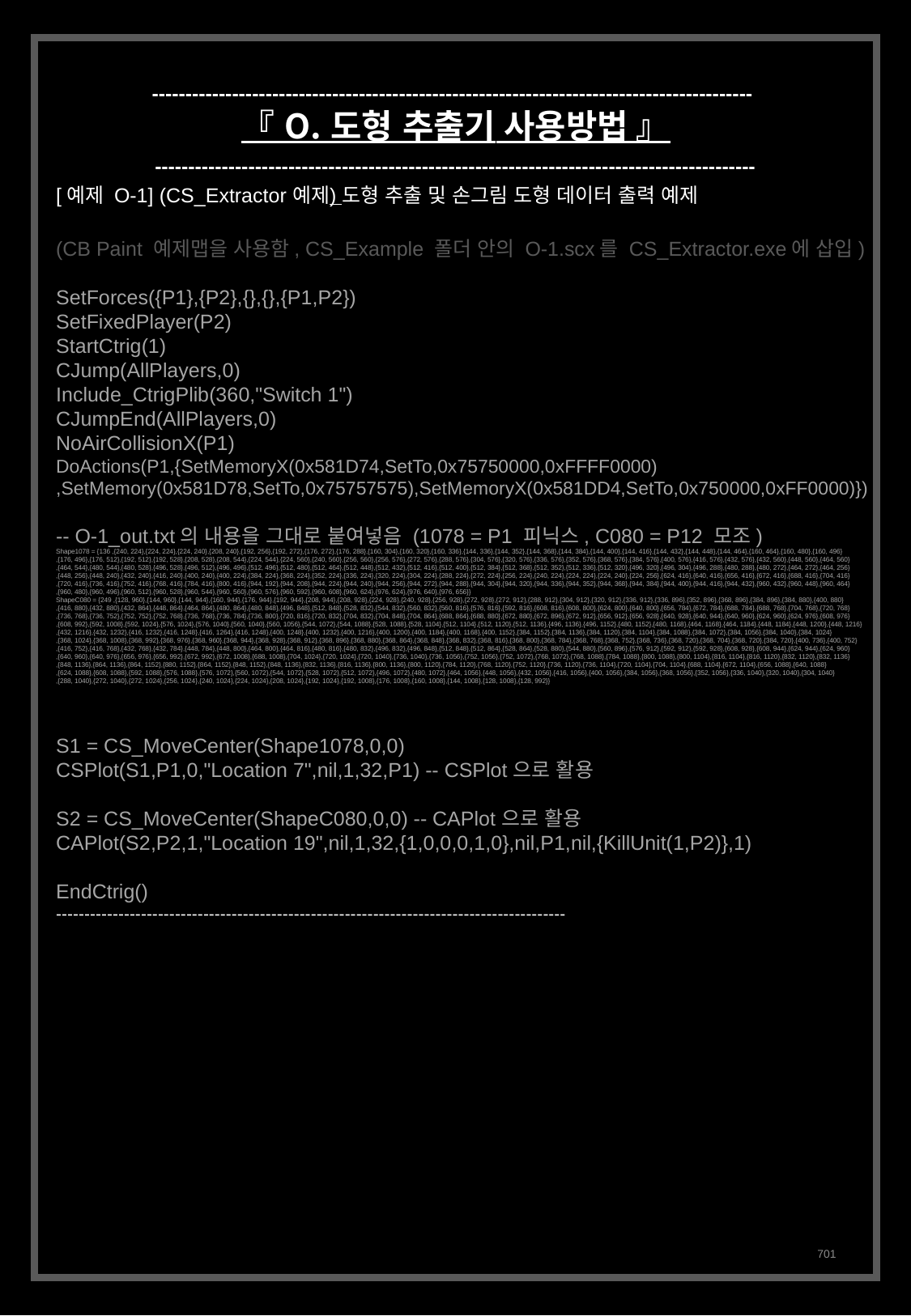

------------------------------------------------------------------------------------------
『 O. 도형 추출기 사용방법 』
------------------------------------------------------------------------------------------
[예제 O-1] (CS_Extractor 예제) 도형 추출 및 손그림 도형 데이터 출력 예제

(CB Paint 예제맵을 사용함, CS_Example 폴더 안의 O-1.scx를 CS_Extractor.exe에 삽입)

SetForces({P1},{P2},{},{},{P1,P2})
SetFixedPlayer(P2)
StartCtrig(1)
CJump(AllPlayers,0)
Include_CtrigPlib(360,"Switch 1")
CJumpEnd(AllPlayers,0)
NoAirCollisionX(P1)
DoActions(P1,{SetMemoryX(0x581D74,SetTo,0x75750000,0xFFFF0000)
,SetMemory(0x581D78,SetTo,0x75757575),SetMemoryX(0x581DD4,SetTo,0x750000,0xFF0000)})

-- O-1_out.txt의 내용을 그대로 붙여넣음 (1078 = P1 피닉스, C080 = P12 모조)
Shape1078 = {136 ,{240, 224},{224, 224},{224, 240},{208, 240},{192, 256},{192, 272},{176, 272},{176, 288},{160, 304},{160, 320},{160, 336},{144, 336},{144, 352},{144, 368},{144, 384},{144, 400},{144, 416},{144, 432},{144, 448},{144, 464},{160, 464},{160, 480},{160, 496}
,{176, 496},{176, 512},{192, 512},{192, 528},{208, 528},{208, 544},{224, 544},{224, 560},{240, 560},{256, 560},{256, 576},{272, 576},{288, 576},{304, 576},{320, 576},{336, 576},{352, 576},{368, 576},{384, 576},{400, 576},{416, 576},{432, 576},{432, 560},{448, 560},{464, 560}
,{464, 544},{480, 544},{480, 528},{496, 528},{496, 512},{496, 496},{512, 496},{512, 480},{512, 464},{512, 448},{512, 432},{512, 416},{512, 400},{512, 384},{512, 368},{512, 352},{512, 336},{512, 320},{496, 320},{496, 304},{496, 288},{480, 288},{480, 272},{464, 272},{464, 256}
,{448, 256},{448, 240},{432, 240},{416, 240},{400, 240},{400, 224},{384, 224},{368, 224},{352, 224},{336, 224},{320, 224},{304, 224},{288, 224},{272, 224},{256, 224},{240, 224},{224, 224},{224, 240},{224, 256},{624, 416},{640, 416},{656, 416},{672, 416},{688, 416},{704, 416}
,{720, 416},{736, 416},{752, 416},{768, 416},{784, 416},{800, 416},{944, 192},{944, 208},{944, 224},{944, 240},{944, 256},{944, 272},{944, 288},{944, 304},{944, 320},{944, 336},{944, 352},{944, 368},{944, 384},{944, 400},{944, 416},{944, 432},{960, 432},{960, 448},{960, 464}
,{960, 480},{960, 496},{960, 512},{960, 528},{960, 544},{960, 560},{960, 576},{960, 592},{960, 608},{960, 624},{976, 624},{976, 640},{976, 656}}
ShapeC080 = {249 ,{128, 960},{144, 960},{144, 944},{160, 944},{176, 944},{192, 944},{208, 944},{208, 928},{224, 928},{240, 928},{256, 928},{272, 928},{272, 912},{288, 912},{304, 912},{320, 912},{336, 912},{336, 896},{352, 896},{368, 896},{384, 896},{384, 880},{400, 880}
,{416, 880},{432, 880},{432, 864},{448, 864},{464, 864},{480, 864},{480, 848},{496, 848},{512, 848},{528, 832},{544, 832},{560, 832},{560, 816},{576, 816},{592, 816},{608, 816},{608, 800},{624, 800},{640, 800},{656, 784},{672, 784},{688, 784},{688, 768},{704, 768},{720, 768}
,{736, 768},{736, 752},{752, 752},{752, 768},{736, 768},{736, 784},{736, 800},{720, 816},{720, 832},{704, 832},{704, 848},{704, 864},{688, 864},{688, 880},{672, 880},{672, 896},{672, 912},{656, 912},{656, 928},{640, 928},{640, 944},{640, 960},{624, 960},{624, 976},{608, 976}
,{608, 992},{592, 1008},{592, 1024},{576, 1024},{576, 1040},{560, 1040},{560, 1056},{544, 1072},{544, 1088},{528, 1088},{528, 1104},{512, 1104},{512, 1120},{512, 1136},{496, 1136},{496, 1152},{480, 1152},{480, 1168},{464, 1168},{464, 1184},{448, 1184},{448, 1200},{448, 1216}
,{432, 1216},{432, 1232},{416, 1232},{416, 1248},{416, 1264},{416, 1248},{400, 1248},{400, 1232},{400, 1216},{400, 1200},{400, 1184},{400, 1168},{400, 1152},{384, 1152},{384, 1136},{384, 1120},{384, 1104},{384, 1088},{384, 1072},{384, 1056},{384, 1040},{384, 1024}
,{368, 1024},{368, 1008},{368, 992},{368, 976},{368, 960},{368, 944},{368, 928},{368, 912},{368, 896},{368, 880},{368, 864},{368, 848},{368, 832},{368, 816},{368, 800},{368, 784},{368, 768},{368, 752},{368, 736},{368, 720},{368, 704},{368, 720},{384, 720},{400, 736},{400, 752}
,{416, 752},{416, 768},{432, 768},{432, 784},{448, 784},{448, 800},{464, 800},{464, 816},{480, 816},{480, 832},{496, 832},{496, 848},{512, 848},{512, 864},{528, 864},{528, 880},{544, 880},{560, 896},{576, 912},{592, 912},{592, 928},{608, 928},{608, 944},{624, 944},{624, 960}
,{640, 960},{640, 976},{656, 976},{656, 992},{672, 992},{672, 1008},{688, 1008},{704, 1024},{720, 1024},{720, 1040},{736, 1040},{736, 1056},{752, 1056},{752, 1072},{768, 1072},{768, 1088},{784, 1088},{800, 1088},{800, 1104},{816, 1104},{816, 1120},{832, 1120},{832, 1136}
,{848, 1136},{864, 1136},{864, 1152},{880, 1152},{864, 1152},{848, 1152},{848, 1136},{832, 1136},{816, 1136},{800, 1136},{800, 1120},{784, 1120},{768, 1120},{752, 1120},{736, 1120},{736, 1104},{720, 1104},{704, 1104},{688, 1104},{672, 1104},{656, 1088},{640, 1088}
,{624, 1088},{608, 1088},{592, 1088},{576, 1088},{576, 1072},{560, 1072},{544, 1072},{528, 1072},{512, 1072},{496, 1072},{480, 1072},{464, 1056},{448, 1056},{432, 1056},{416, 1056},{400, 1056},{384, 1056},{368, 1056},{352, 1056},{336, 1040},{320, 1040},{304, 1040}
,{288, 1040},{272, 1040},{272, 1024},{256, 1024},{240, 1024},{224, 1024},{208, 1024},{192, 1024},{192, 1008},{176, 1008},{160, 1008},{144, 1008},{128, 1008},{128, 992}}

S1 = CS_MoveCenter(Shape1078,0,0)
CSPlot(S1,P1,0,"Location 7",nil,1,32,P1) -- CSPlot으로 활용

S2 = CS_MoveCenter(ShapeC080,0,0) -- CAPlot으로 활용
CAPlot(S2,P2,1,"Location 19",nil,1,32,{1,0,0,0,1,0},nil,P1,nil,{KillUnit(1,P2)},1)

EndCtrig()
------------------------------------------------------------------------------------------
701